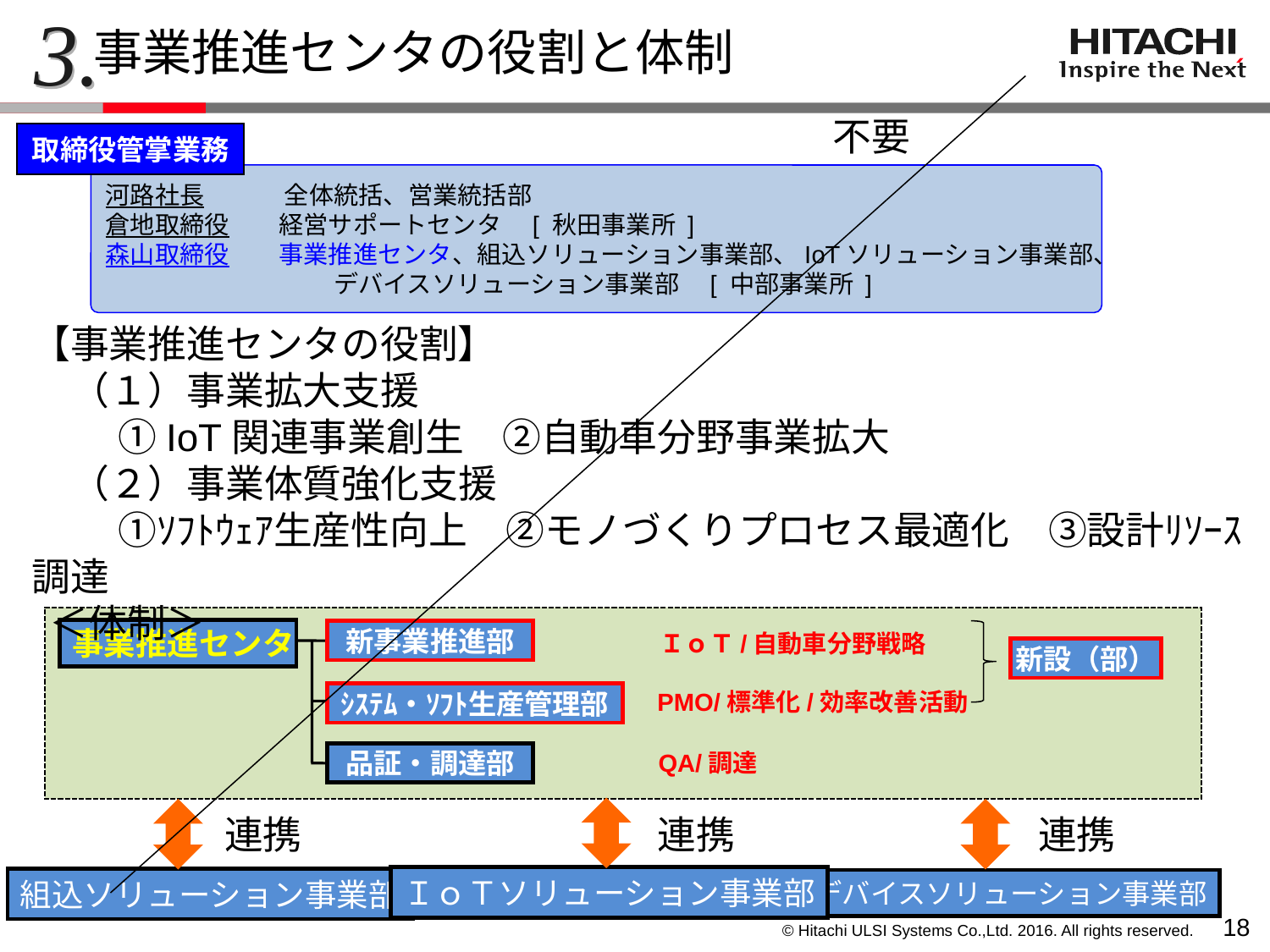

3.
     事業推進センタの役割と体制
不要
取締役管掌業務
河路社長　　　 全体統括、営業統括部
倉地取締役　　経営サポートセンタ　[ 秋田事業所 ]
森山取締役　　事業推進センタ、組込ソリューション事業部、IoTソリューション事業部、
　　　　　　　　　 デバイスソリューション事業部　[ 中部事業所 ]
【事業推進センタの役割】
　（１）事業拡大支援
　　 ①IoT関連事業創生　②自動車分野事業拡大
　（２）事業体質強化支援
　　 ①ｿﾌﾄｳｪｱ生産性向上　②モノづくりプロセス最適化　③設計ﾘｿｰｽ調達
 ＜体制＞

SP150PJ、IoT事業創生PJ推進

事業体質強化、PMO、効率改善、
標準化活動推進
①４事業部→３事業部
　・目的
　・機能/事業部業務
　・再編ポイント説明
②事業推進センタ
　・役割/機能
　・品調移管
③事業所及び地区連携強化
　・事業所長＋地区取纏め

①（ソ製設）を（ソ製設）と
　（製S設）に分割
　 → 事業拡大に向け、
　　製品ソリューション及び
　　システム製品連携強化

ＩｏＴ/自動車分野戦略
事業推進センタ
新事業推進部

新設（部）

PMO/標準化/効率改善活動
ｼｽﾃﾑ・ｿﾌﾄ生産管理部

QA/調達

品証・調達部
②（ソ製設）から（製S設）に
　製品移管
　 →音声関連、MYQ以外の
　　　ソフト・ミドル製品
※（ソ製設）は音声関連強化

連携
連携
連携
ＩｏＴソリューション事業部
組込ソリューション事業部
デバイスソリューション事業部
18